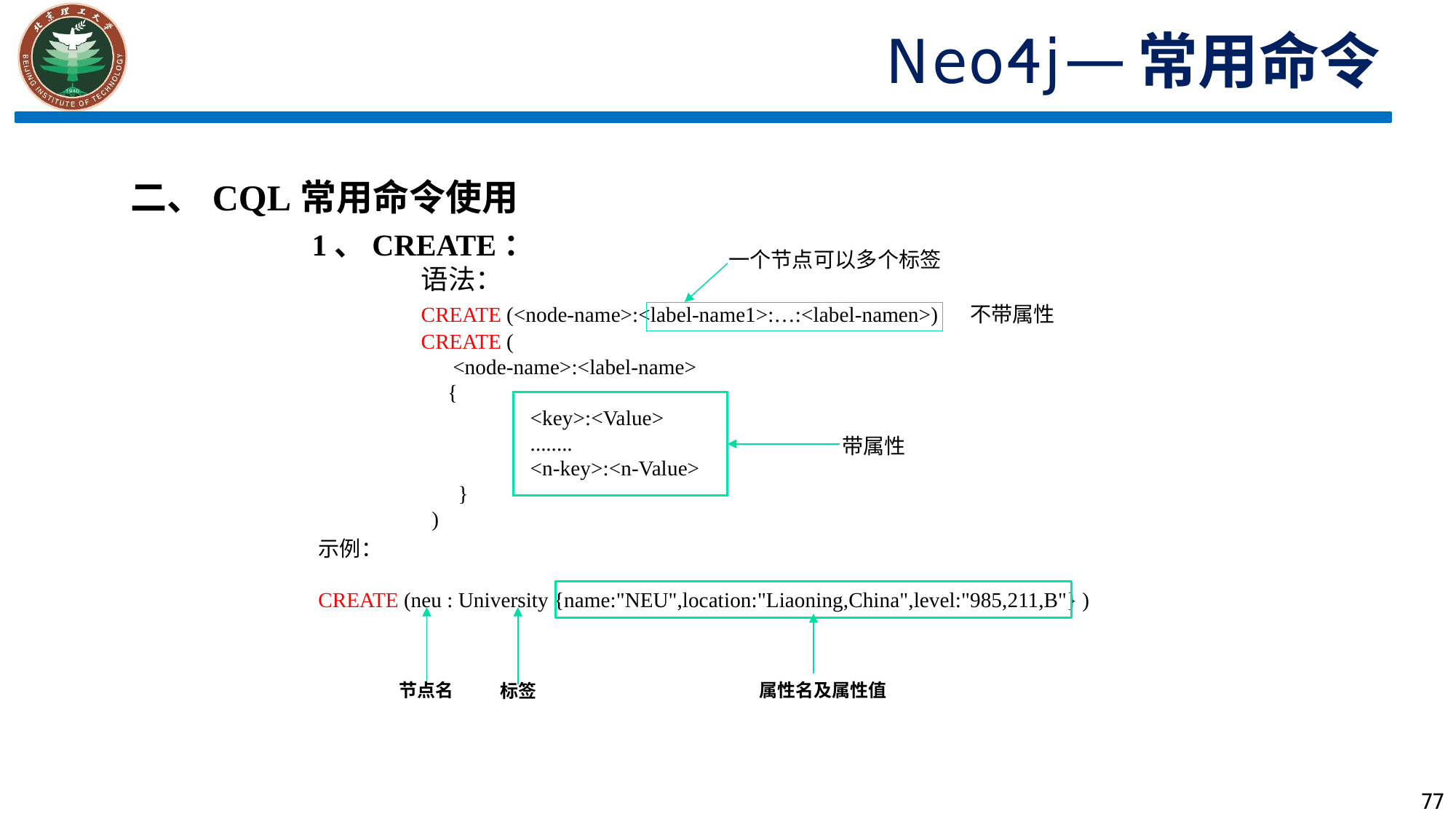

Neo4j—常用命令
二、CQL常用命令使用
1、CREATE：
	语法：
	CREATE (<node-name>:<label-name1>:…:<label-namen>)     不带属性
	CREATE (
   	      <node-name>:<label-name>
   	     {
      		<key>:<Value>
     		........
      		<n-key>:<n-Value>
  	       }
	  )
一个节点可以多个标签

带属性
示例：

CREATE (neu : University {name:"NEU",location:"Liaoning,China",level:"985,211,B"} )

属性名及属性值
节点名
标签
77